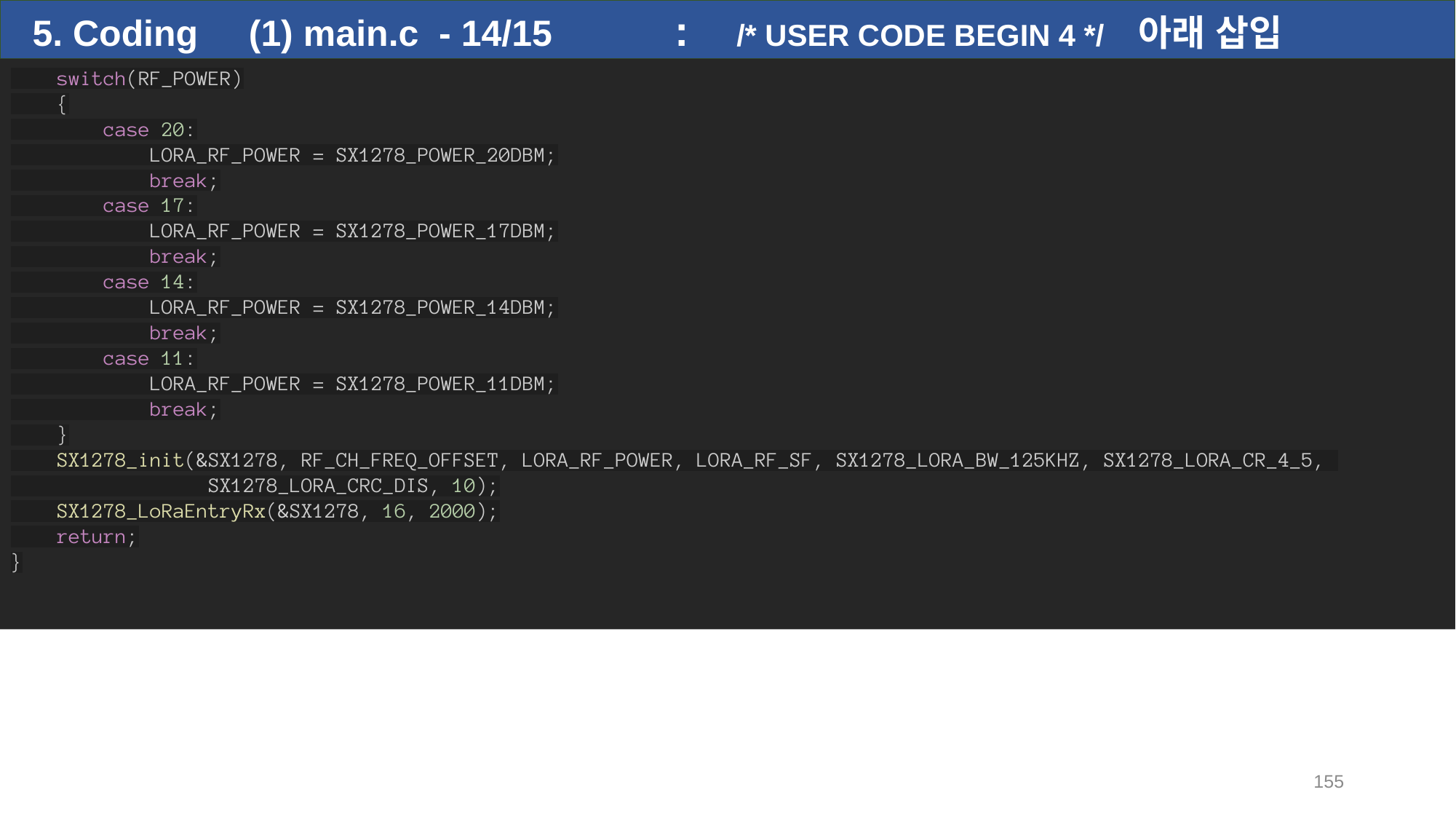

5. Coding     (1) main.c  - 14/15            :    /* USER CODE BEGIN 4 */  아래 삽입
    switch(RF_POWER)
    {
        case 20:
            LORA_RF_POWER = SX1278_POWER_20DBM;
            break;
        case 17:
            LORA_RF_POWER = SX1278_POWER_17DBM;
            break;
        case 14:
            LORA_RF_POWER = SX1278_POWER_14DBM;
            break;
        case 11:
            LORA_RF_POWER = SX1278_POWER_11DBM;
            break;
    }
    SX1278_init(&SX1278, RF_CH_FREQ_OFFSET, LORA_RF_POWER, LORA_RF_SF, SX1278_LORA_BW_125KHZ, SX1278_LORA_CR_4_5,
                 SX1278_LORA_CRC_DIS, 10);
    SX1278_LoRaEntryRx(&SX1278, 16, 2000);
    return;
}

155